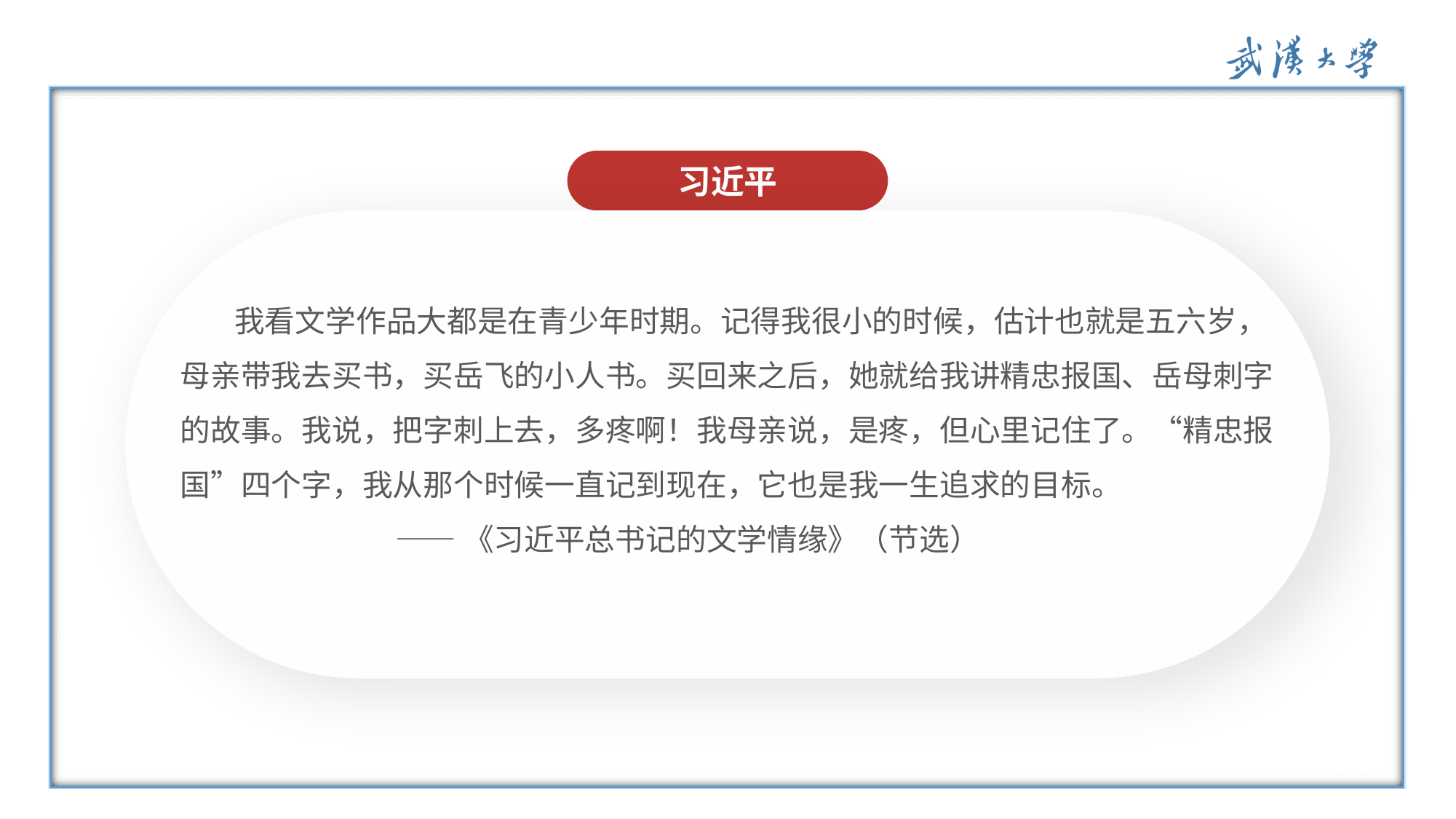

习近平

       我看文学作品大都是在青少年时期。记得我很小的时候，估计也就是五六岁，母亲带我去买书，买岳飞的小人书。买回来之后，她就给我讲精忠报国、岳母刺字的故事。我说，把字刺上去，多疼啊！我母亲说，是疼，但心里记住了。“精忠报国”四个字，我从那个时候一直记到现在，它也是我一生追求的目标。
                                ——《习近平总书记的文学情缘》（节选）